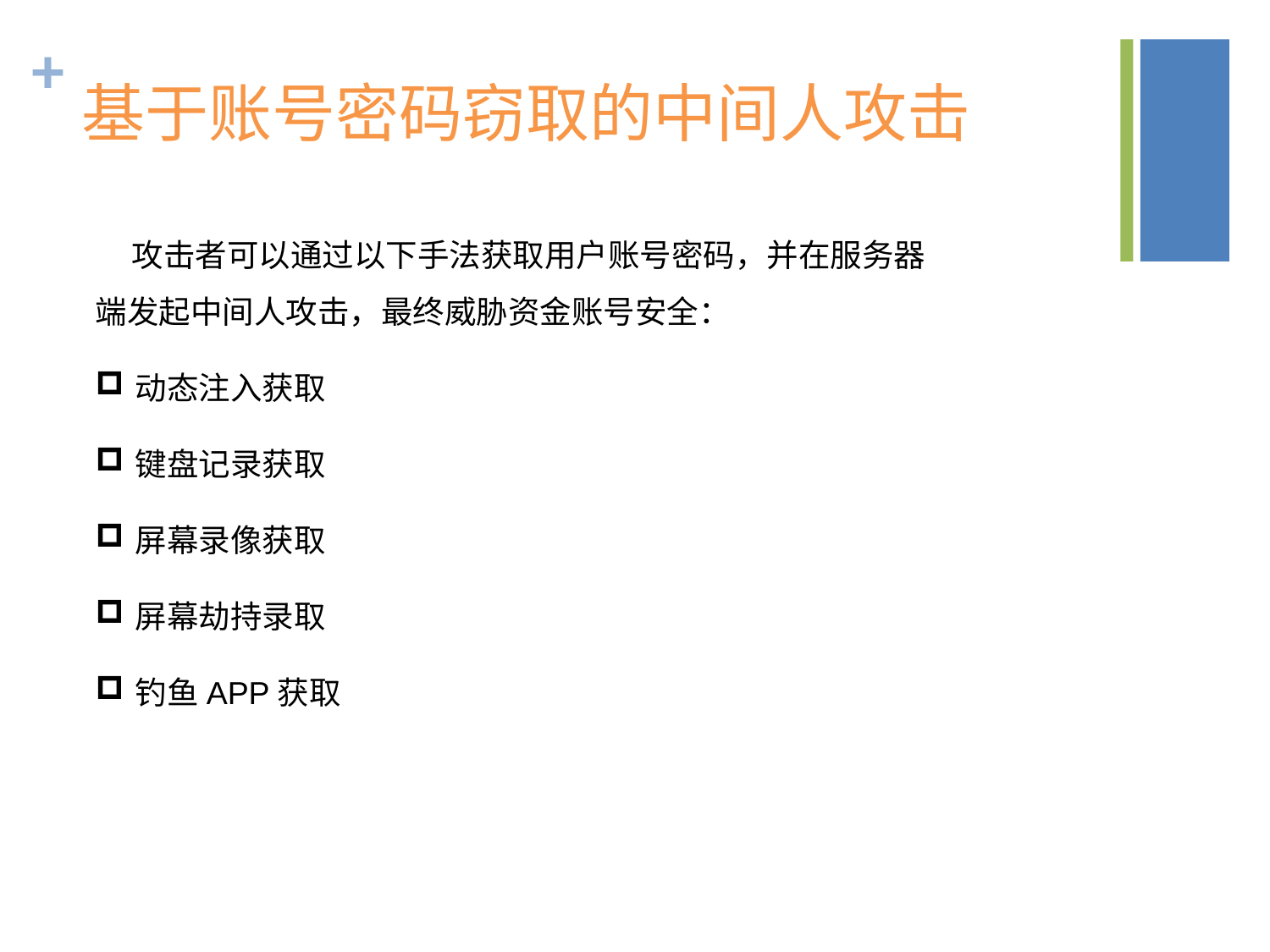

# 基于账号密码窃取的中间人攻击
    攻击者可以通过以下手法获取用户账号密码，并在服务器端发起中间人攻击，最终威胁资金账号安全：
动态注入获取
键盘记录获取
屏幕录像获取
屏幕劫持录取
钓鱼APP获取